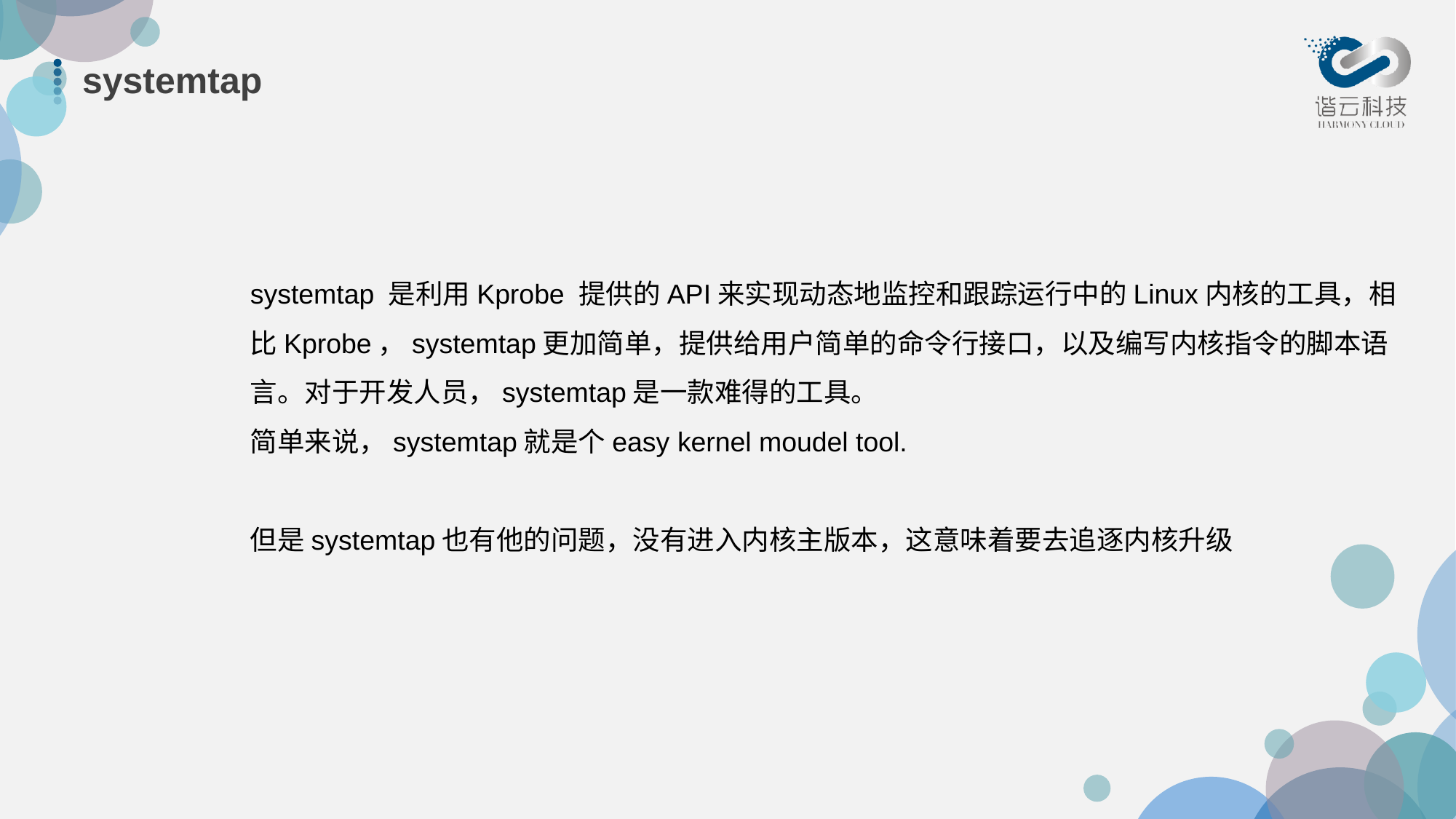

# systemtap
systemtap 是利用Kprobe 提供的API来实现动态地监控和跟踪运行中的Linux内核的工具，相比Kprobe，systemtap更加简单，提供给用户简单的命令行接口，以及编写内核指令的脚本语言。对于开发人员，systemtap是一款难得的工具。
简单来说，systemtap就是个easy kernel moudel tool.

但是systemtap也有他的问题，没有进入内核主版本，这意味着要去追逐内核升级